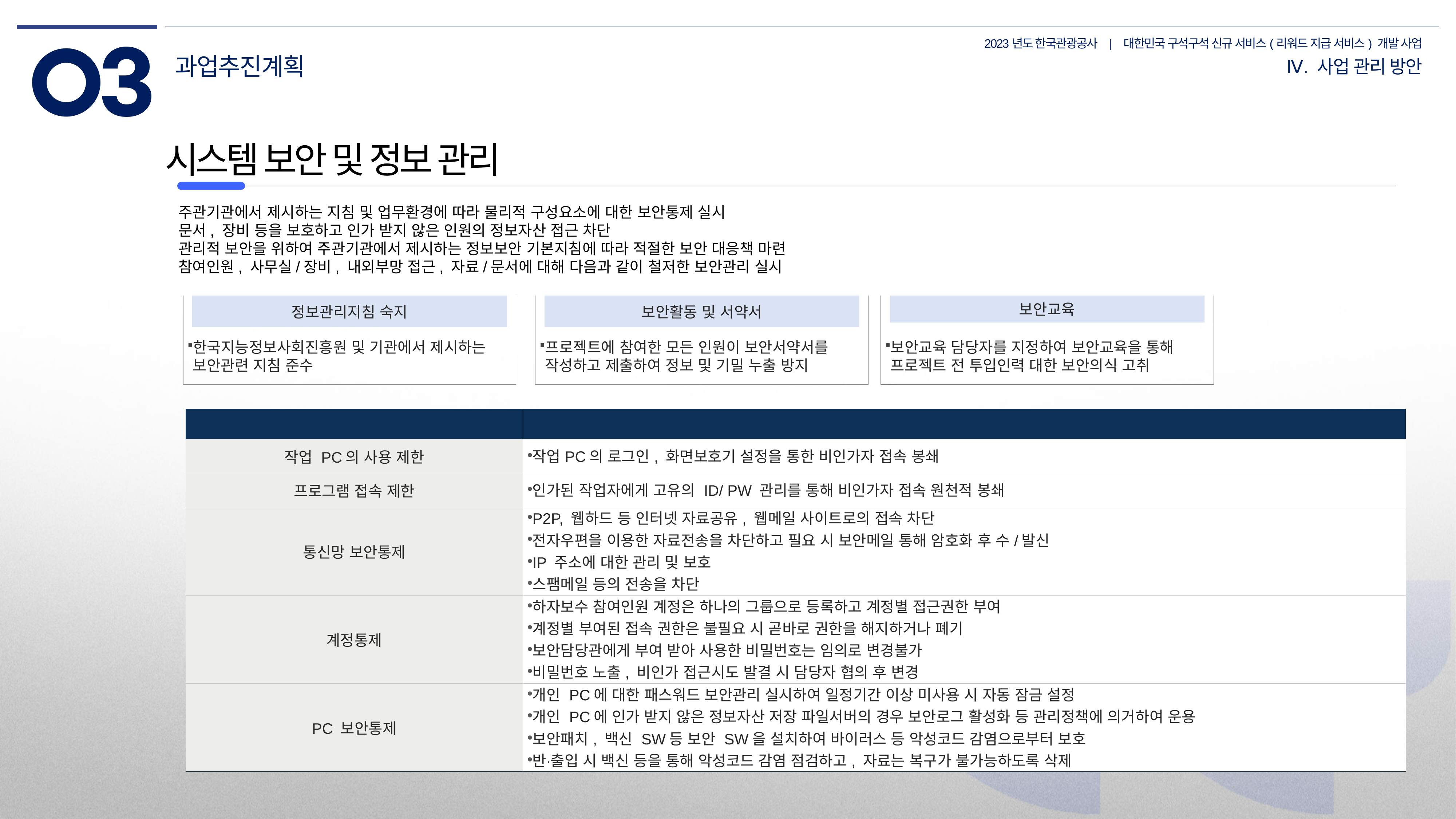

과업추진계획
Ⅳ. 사업 관리 방안
시스템 보안 및 정보 관리

주관기관에서 제시하는 지침 및 업무환경에 따라 물리적 구성요소에 대한 보안통제 실시
문서, 장비 등을 보호하고 인가 받지 않은 인원의 정보자산 접근 차단
관리적 보안을 위하여 주관기관에서 제시하는 정보보안 기본지침에 따라 적절한 보안 대응책 마련
참여인원, 사무실/장비, 내외부망 접근, 자료/문서에 대해 다음과 같이 철저한 보안관리 실시

프로젝트에 참여한 모든 인원이 보안서약서를 작성하고 제출하여 정보 및 기밀 누출 방지
보안활동 및 서약서

보안교육 담당자를 지정하여 보안교육을 통해 프로젝트 전 투입인력 대한 보안의식 고취
보안교육
정보관리지침 숙지

한국지능정보사회진흥원 및 기관에서 제시하는 보안관련 지침 준수
| 기술보안방안 | 내용 |
| --- | --- |
| 작업 PC의 사용 제한 | 작업PC의 로그인, 화면보호기 설정을 통한 비인가자 접속 봉쇄 |
| 프로그램 접속 제한 | 인가된 작업자에게 고유의 ID/ PW 관리를 통해 비인가자 접속 원천적 봉쇄 |
| 통신망 보안통제 | P2P, 웹하드 등 인터넷 자료공유, 웹메일 사이트로의 접속 차단 전자우편을 이용한 자료전송을 차단하고 필요 시 보안메일 통해 암호화 후 수/발신 IP 주소에 대한 관리 및 보호 스팸메일 등의 전송을 차단 |
| 계정통제 | 하자보수 참여인원 계정은 하나의 그룹으로 등록하고 계정별 접근권한 부여 계정별 부여된 접속 권한은 불필요 시 곧바로 권한을 해지하거나 폐기 보안담당관에게 부여 받아 사용한 비밀번호는 임의로 변경불가 비밀번호 노출, 비인가 접근시도 발결 시 담당자 협의 후 변경 |
| PC 보안통제 | 개인 PC에 대한 패스워드 보안관리 실시하여 일정기간 이상 미사용 시 자동 잠금 설정 개인 PC에 인가 받지 않은 정보자산 저장 파일서버의 경우 보안로그 활성화 등 관리정책에 의거하여 운용 보안패치, 백신 SW등 보안 SW을 설치하여 바이러스 등 악성코드 감염으로부터 보호 반∙출입 시 백신 등을 통해 악성코드 감염 점검하고, 자료는 복구가 불가능하도록 삭제 |